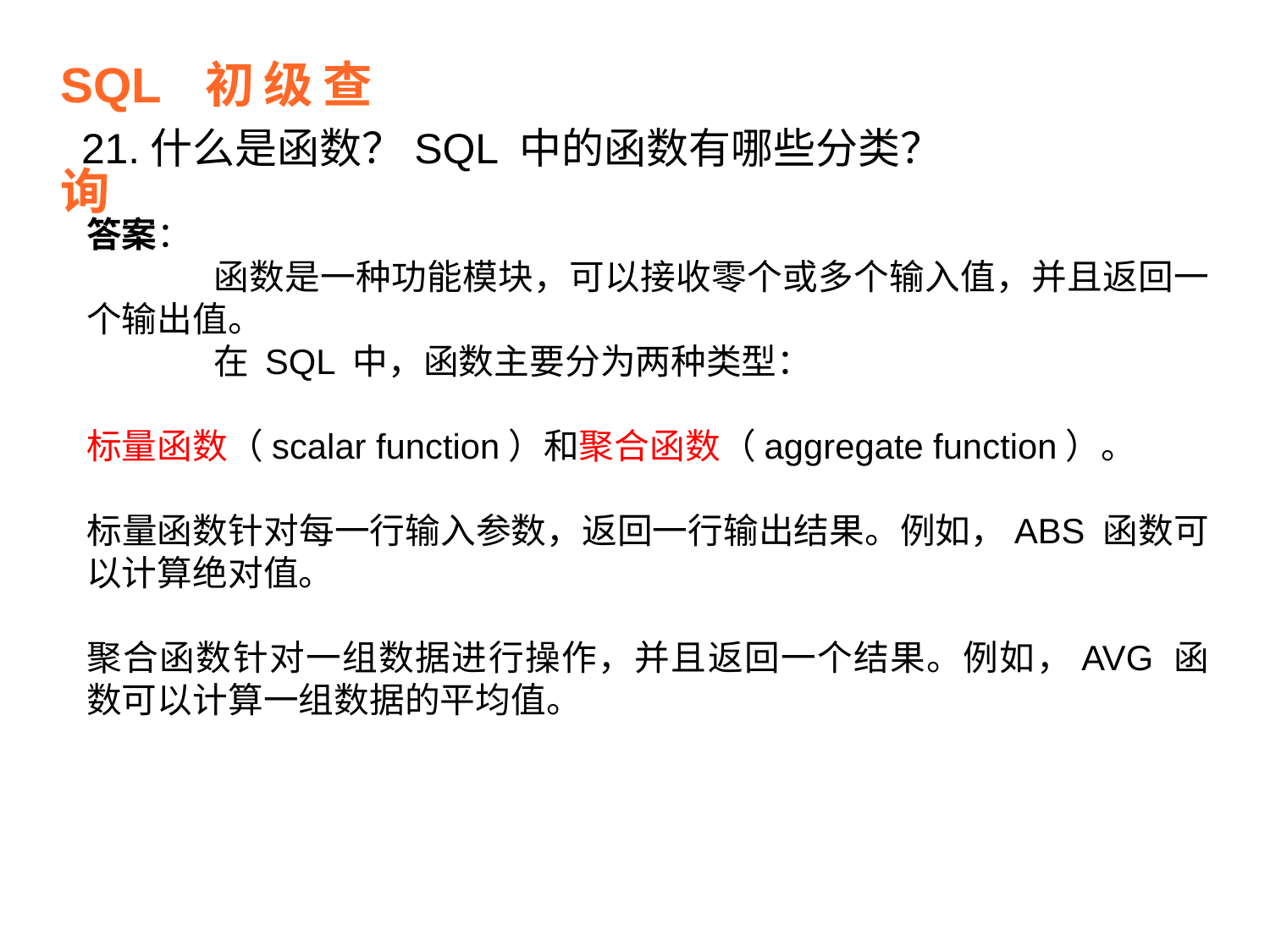

SQL 初级查询
21.什么是函数？SQL 中的函数有哪些分类？
答案：
	函数是一种功能模块，可以接收零个或多个输入值，并且返回一个输出值。
	在 SQL 中，函数主要分为两种类型：

标量函数（scalar function）和聚合函数（aggregate function）。

标量函数针对每一行输入参数，返回一行输出结果。例如，ABS 函数可以计算绝对值。

聚合函数针对一组数据进行操作，并且返回一个结果。例如，AVG 函数可以计算一组数据的平均值。